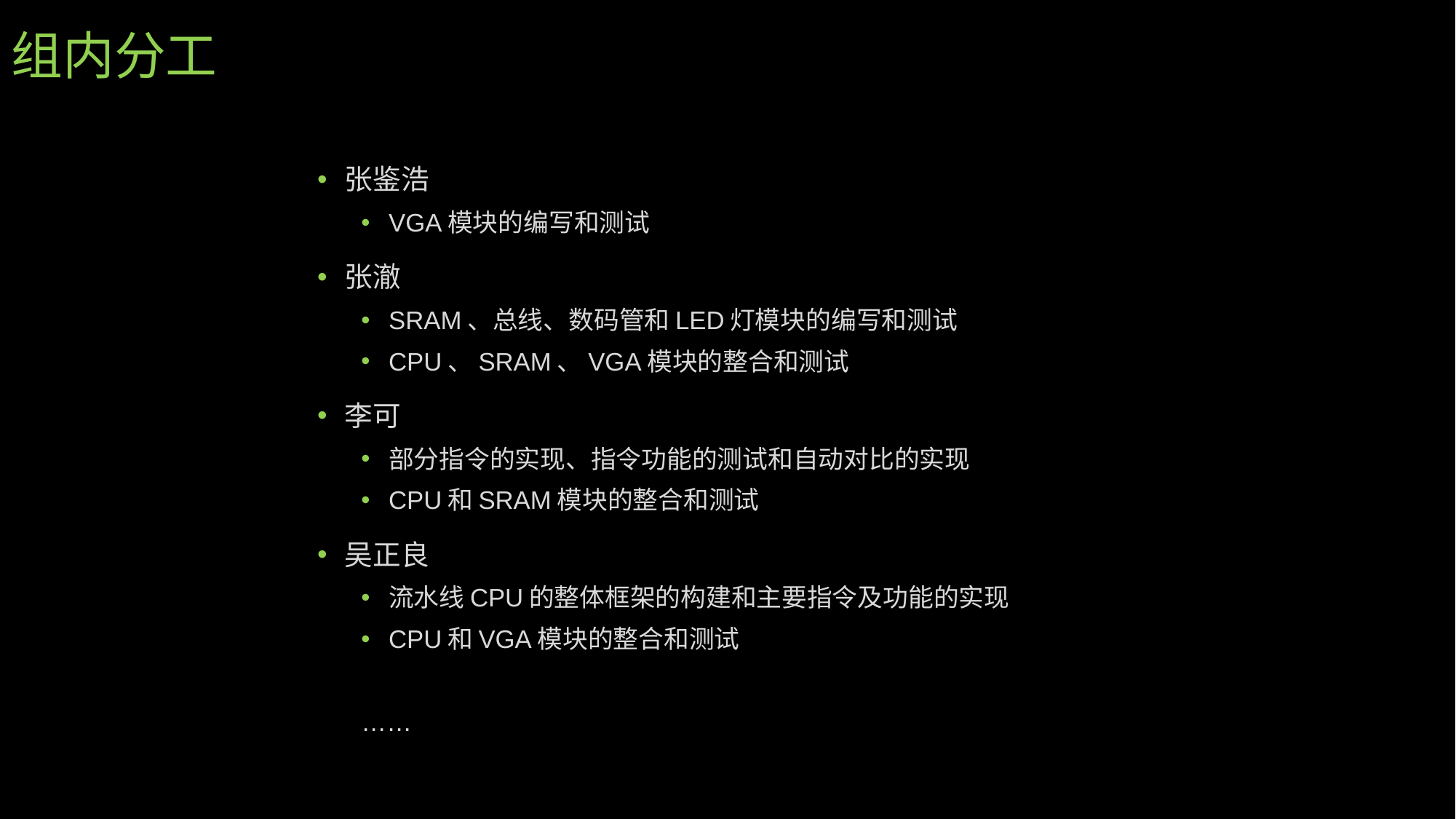

# 组内分工
张鉴浩
VGA模块的编写和测试
张澈
SRAM、总线、数码管和LED灯模块的编写和测试
CPU、SRAM、VGA模块的整合和测试
李可
部分指令的实现、指令功能的测试和自动对比的实现
CPU和SRAM模块的整合和测试
吴正良
流水线CPU的整体框架的构建和主要指令及功能的实现
CPU和VGA模块的整合和测试

……